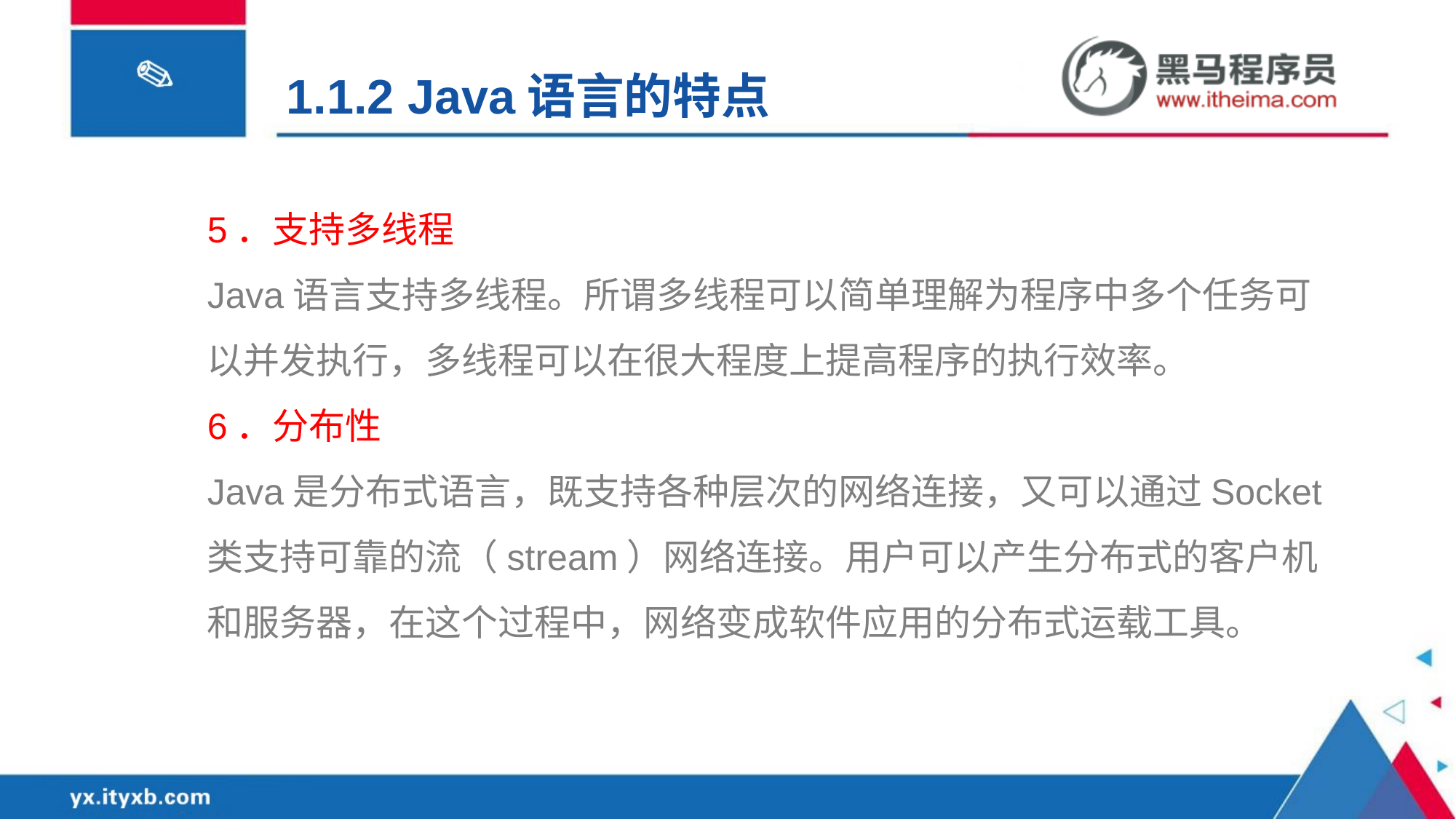

1.1.2 Java语言的特点
5．支持多线程
Java语言支持多线程。所谓多线程可以简单理解为程序中多个任务可以并发执行，多线程可以在很大程度上提高程序的执行效率。
6．分布性
Java是分布式语言，既支持各种层次的网络连接，又可以通过Socket类支持可靠的流（stream）网络连接。用户可以产生分布式的客户机和服务器，在这个过程中，网络变成软件应用的分布式运载工具。